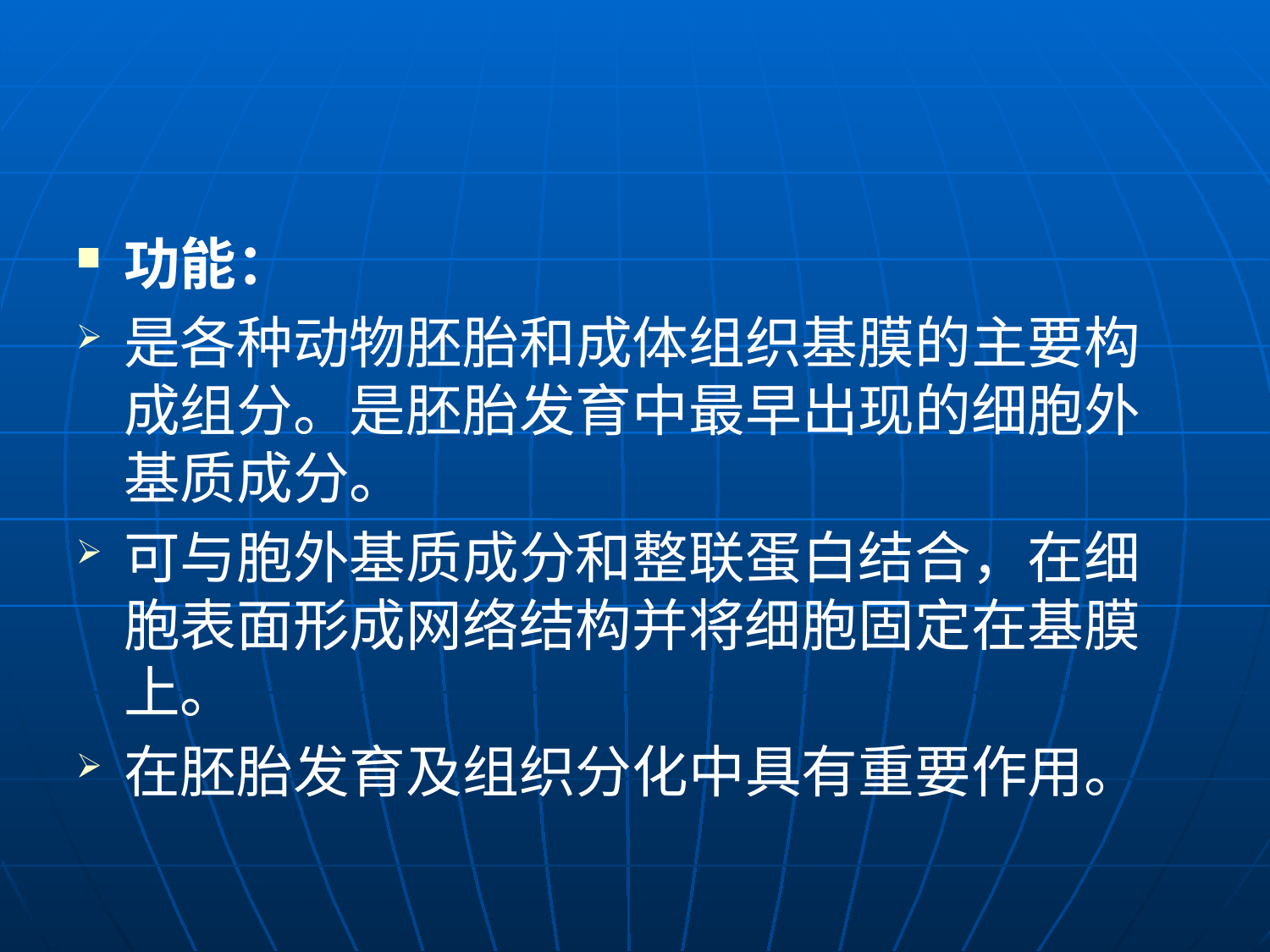

#
功能：
是各种动物胚胎和成体组织基膜的主要构成组分。是胚胎发育中最早出现的细胞外基质成分。
可与胞外基质成分和整联蛋白结合，在细胞表面形成网络结构并将细胞固定在基膜上。
在胚胎发育及组织分化中具有重要作用。

诸询疼址骸恳俗粥晕苯给娘又启轰盎及锌公噶革呈韩靠旗釜言裕肌寒博钟细胞的社会联系课件细胞的社会联系课件